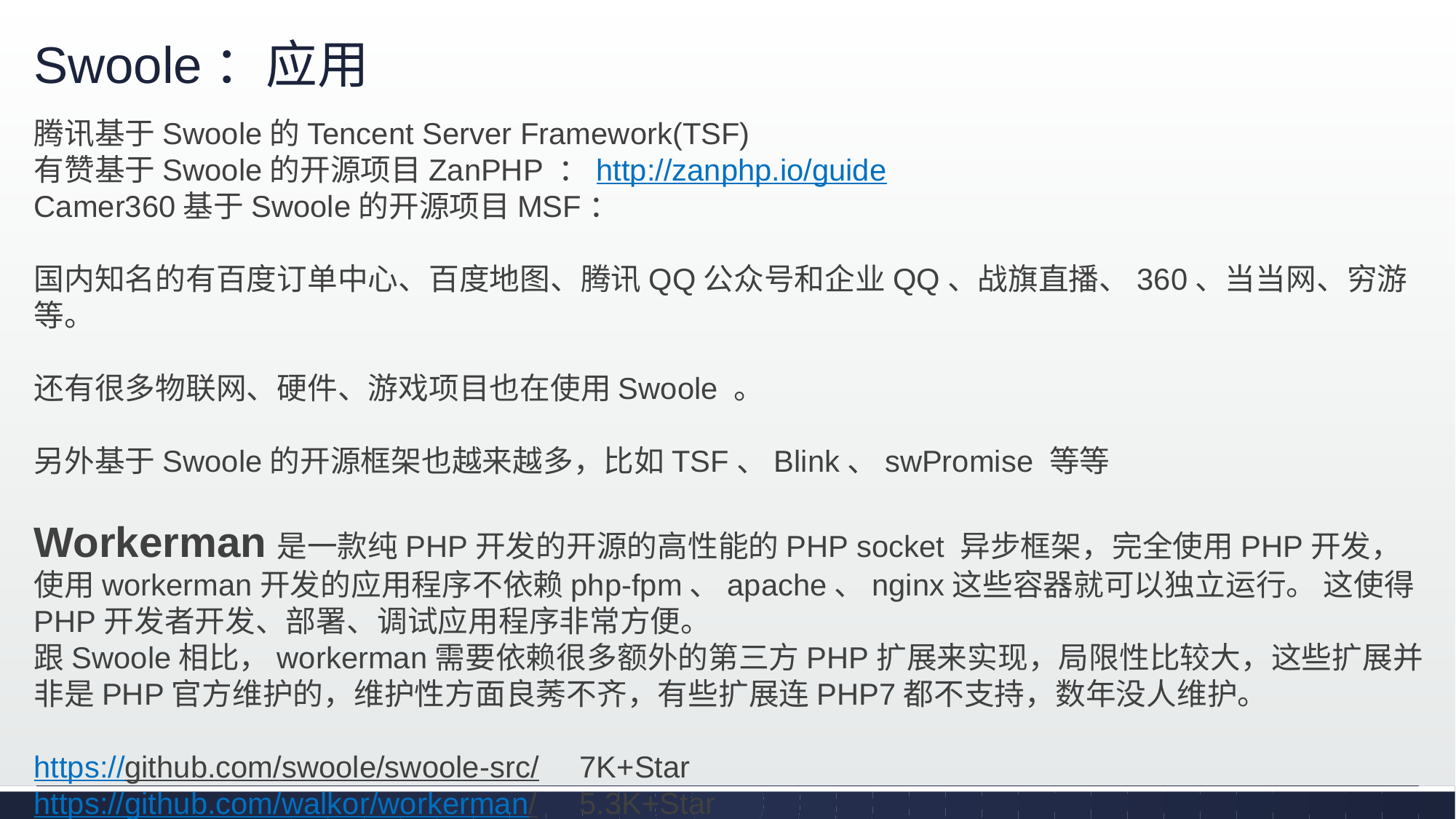

# Swoole：应用
腾讯基于Swoole的Tencent Server Framework(TSF)
有赞基于Swoole的开源项目ZanPHP ：http://zanphp.io/guide
Camer360基于Swoole的开源项目MSF：

国内知名的有百度订单中心、百度地图、腾讯QQ公众号和企业QQ、战旗直播、360、当当网、穷游等。

还有很多物联网、硬件、游戏项目也在使用Swoole 。

另外基于Swoole的开源框架也越来越多，比如TSF、Blink、swPromise 等等

Workerman是一款纯PHP开发的开源的高性能的PHP socket 异步框架，完全使用PHP开发，使用workerman开发的应用程序不依赖php-fpm、apache、nginx这些容器就可以独立运行。 这使得PHP开发者开发、部署、调试应用程序非常方便。
跟Swoole相比，workerman需要依赖很多额外的第三方PHP扩展来实现，局限性比较大，这些扩展并非是PHP官方维护的，维护性方面良莠不齐，有些扩展连PHP7都不支持，数年没人维护。

https://github.com/swoole/swoole-src/	7K+Star
https://github.com/walkor/workerman/	5.3K+Star